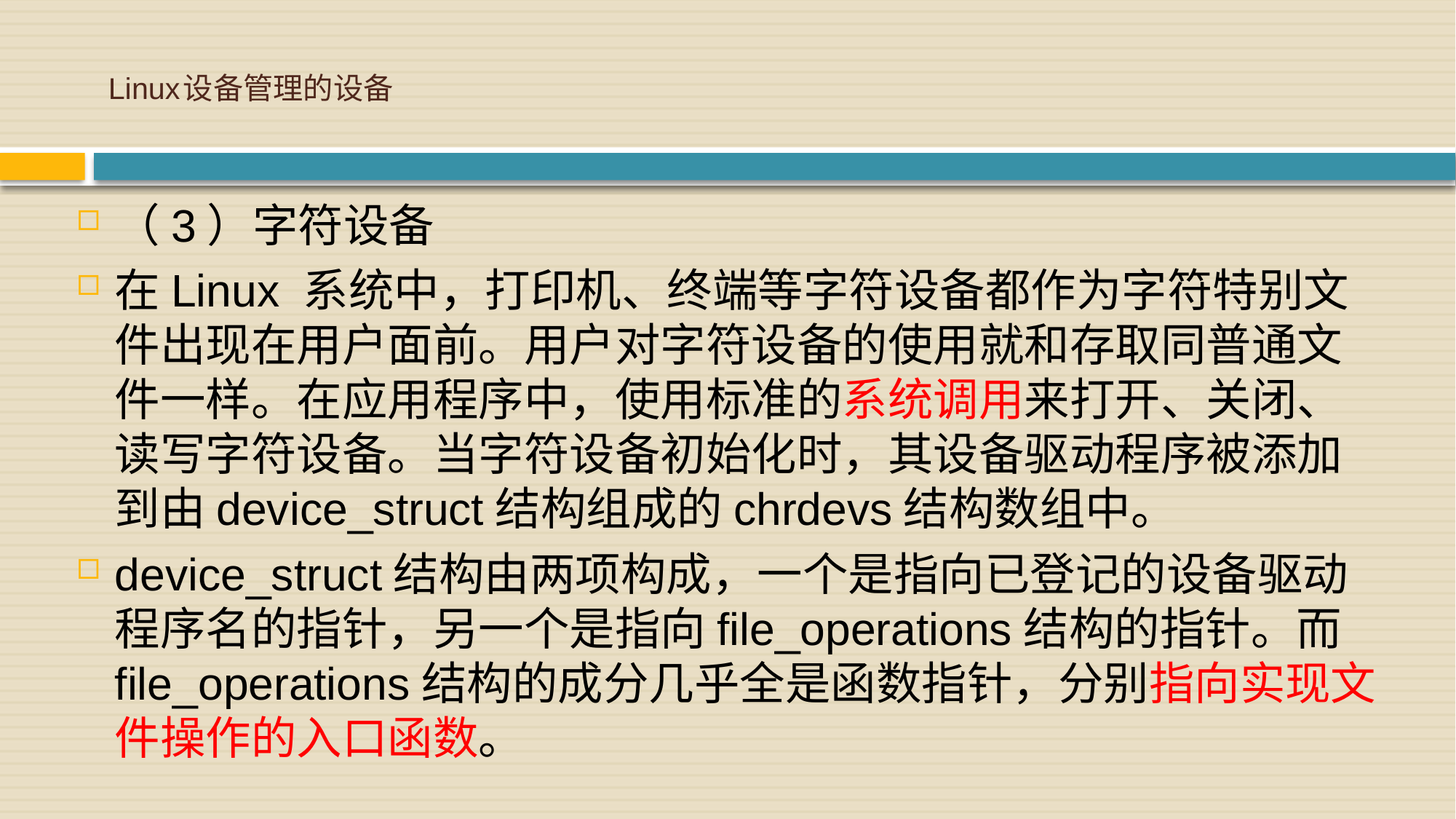

# Linux设备管理的设备
（3）字符设备
在Linux 系统中，打印机、终端等字符设备都作为字符特别文件出现在用户面前。用户对字符设备的使用就和存取同普通文件一样。在应用程序中，使用标准的系统调用来打开、关闭、读写字符设备。当字符设备初始化时，其设备驱动程序被添加到由device_struct结构组成的chrdevs结构数组中。
device_struct结构由两项构成，一个是指向已登记的设备驱动程序名的指针，另一个是指向file_operations结构的指针。而file_operations结构的成分几乎全是函数指针，分别指向实现文件操作的入口函数。